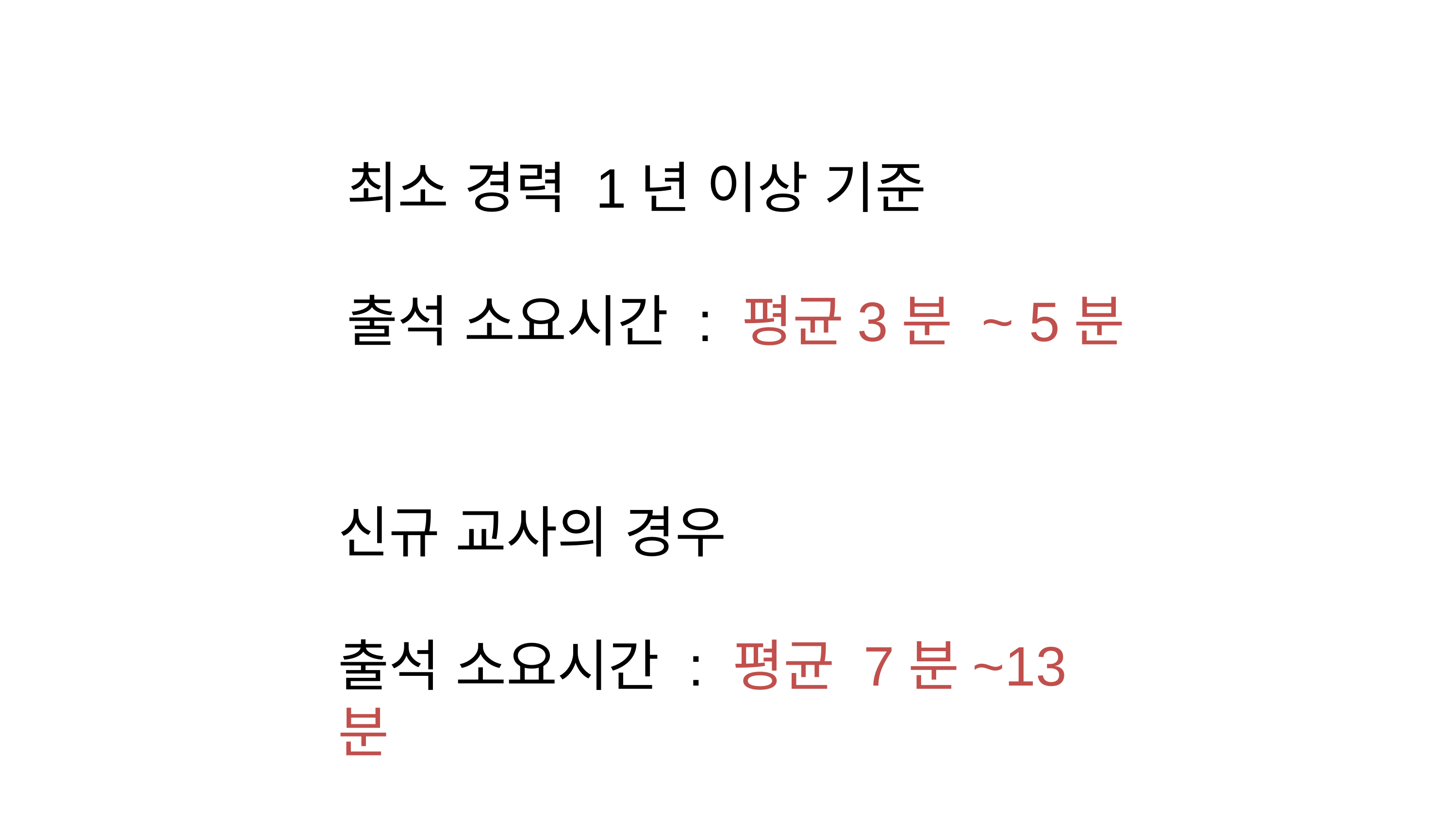

최소 경력 1년 이상 기준

출석 소요시간 : 평균3분 ~ 5분
신규 교사의 경우

출석 소요시간 : 평균 7분~13분